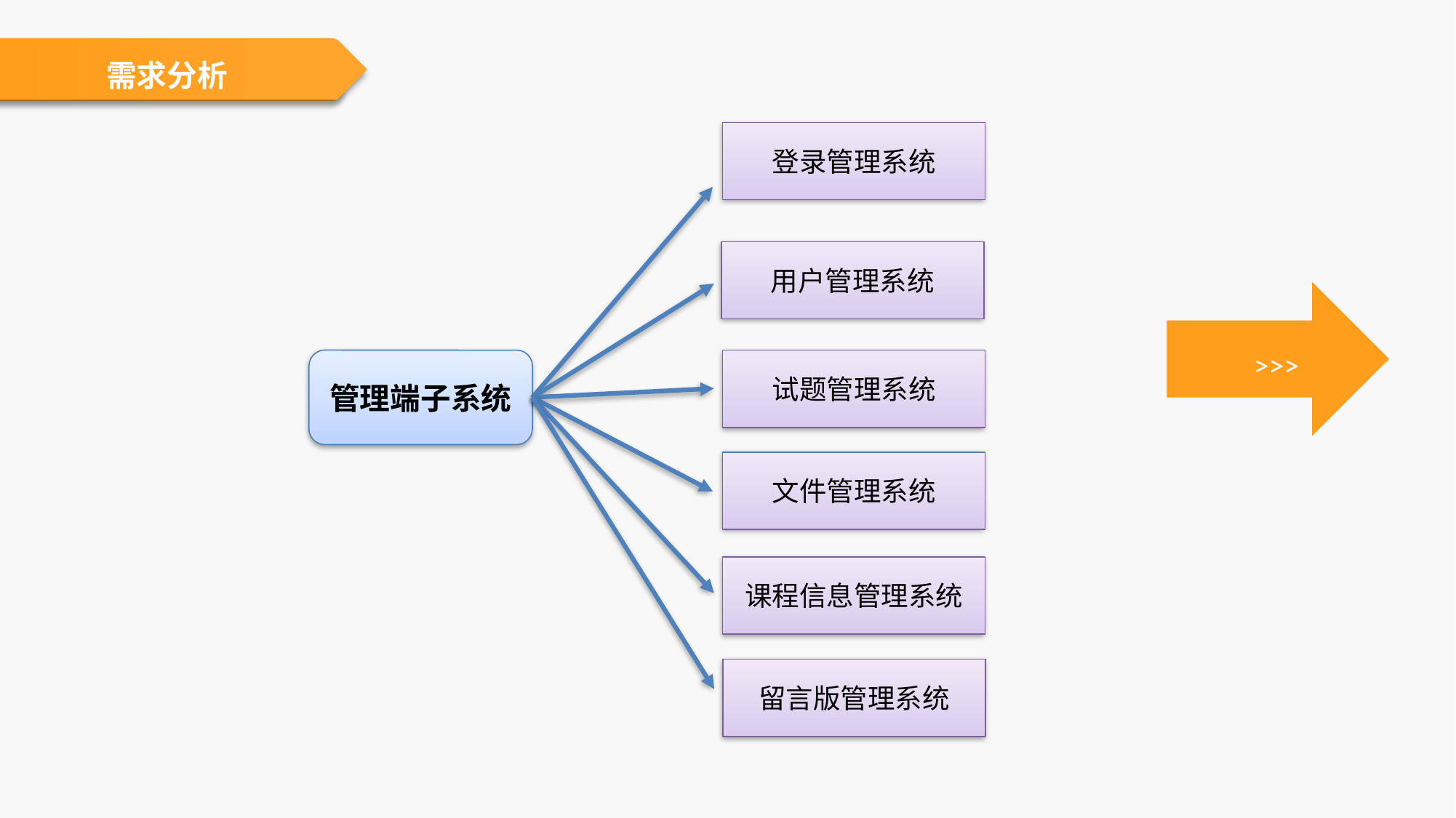

管理端子系统

需求分析
登录管理系统
管理端子系统
用户管理系统
试题管理系统
文件管理系统
课程信息管理系统
留言版管理系统

>>>